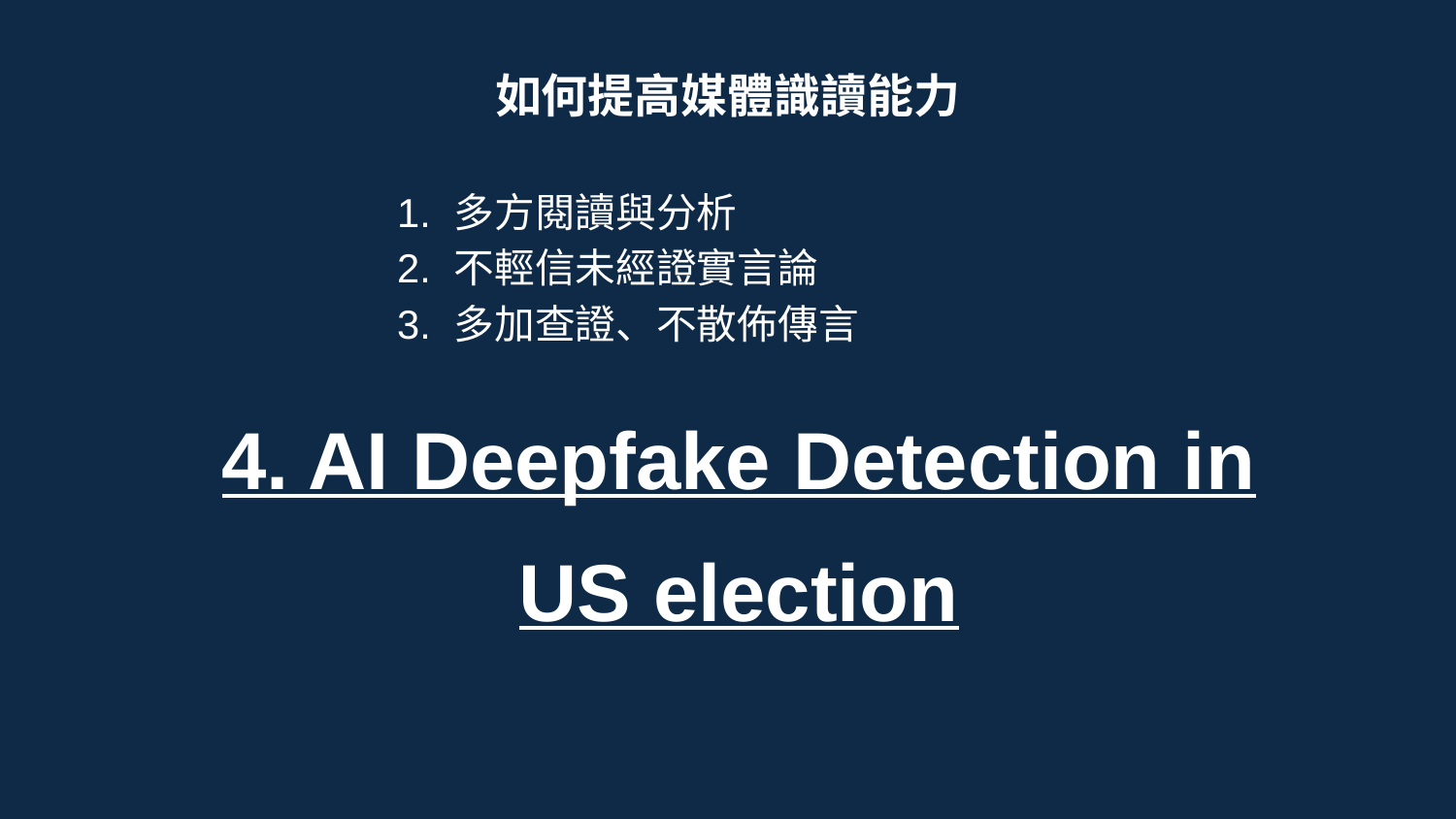

如何提高媒體識讀能力
多方閱讀與分析
不輕信未經證實言論
多加查證、不散佈傳言

4. AI Deepfake Detection in
US election